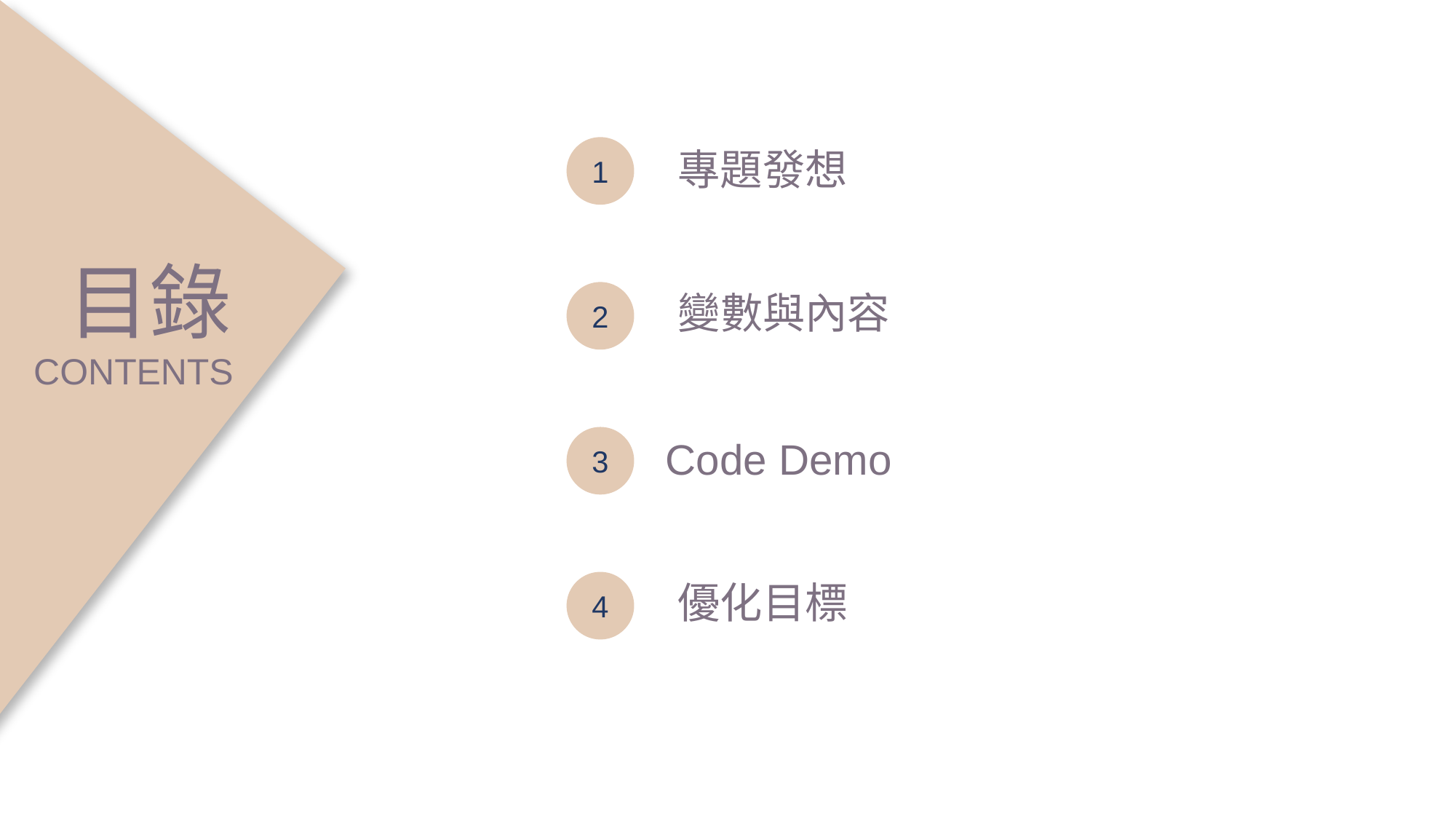

1
專題發想

目錄
變數與內容
2
CONTENTS
3
Code Demo
優化目標
4